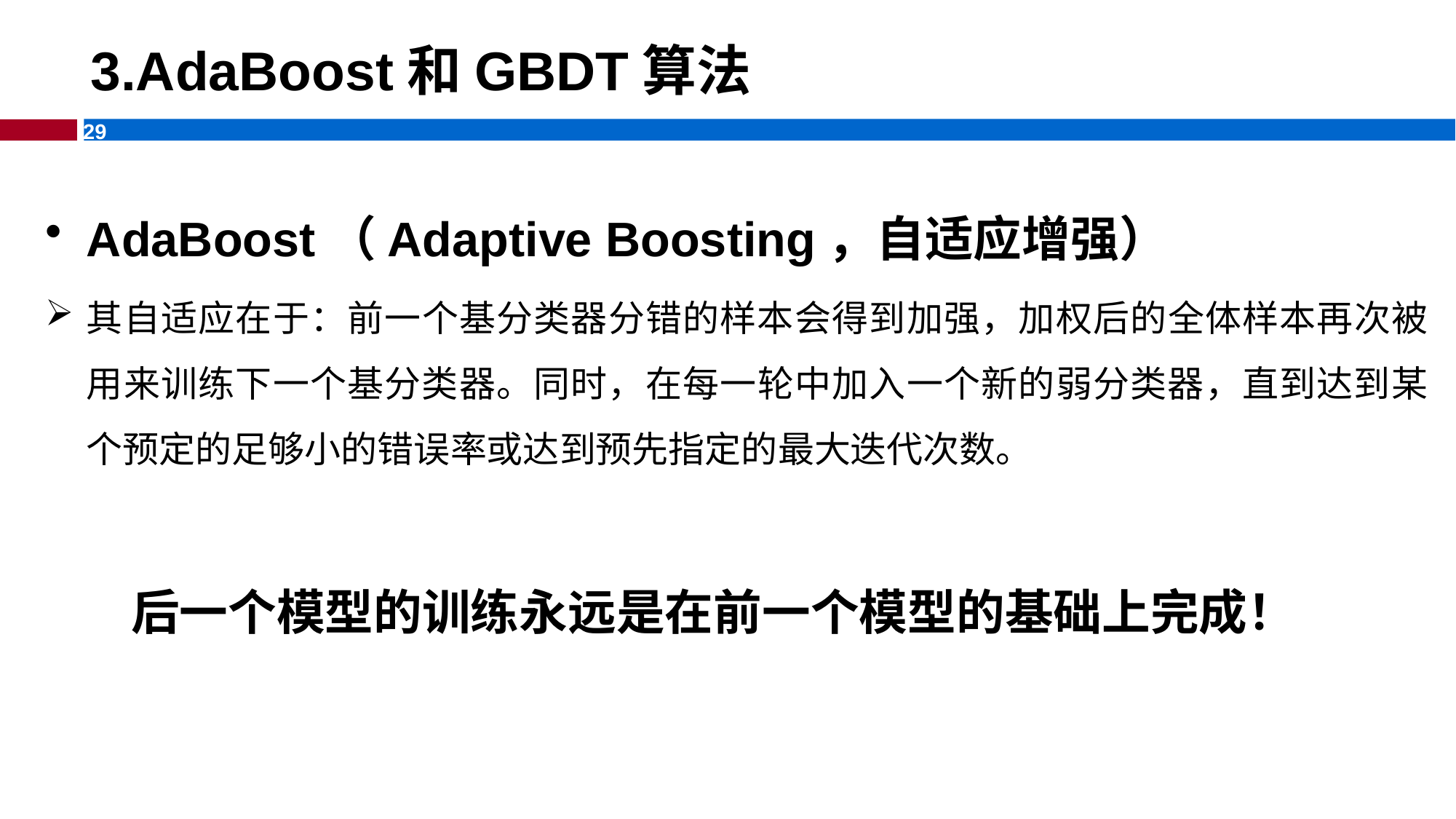

3.AdaBoost和GBDT算法
AdaBoost（Adaptive Boosting，自适应增强）
其自适应在于：前一个基分类器分错的样本会得到加强，加权后的全体样本再次被用来训练下一个基分类器。同时，在每一轮中加入一个新的弱分类器，直到达到某个预定的足够小的错误率或达到预先指定的最大迭代次数。
后一个模型的训练永远是在前一个模型的基础上完成！